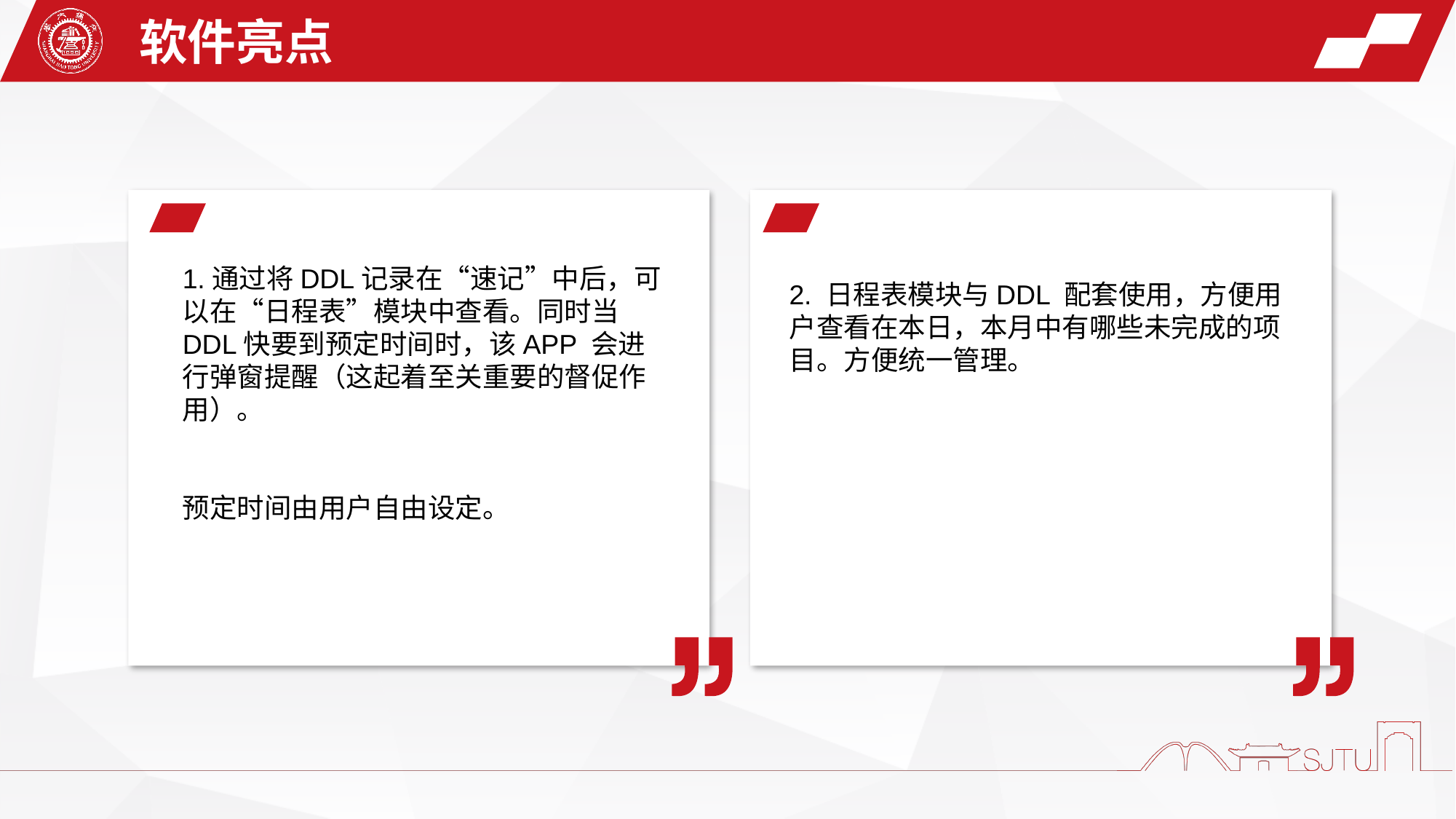

软件亮点

1.通过将DDL记录在“速记”中后，可以在“日程表”模块中查看。同时当DDL快要到预定时间时，该APP 会进行弹窗提醒（这起着至关重要的督促作用）。

预定时间由用户自由设定。

2. 日程表模块与DDL 配套使用，方便用户查看在本日，本月中有哪些未完成的项目。方便统一管理。